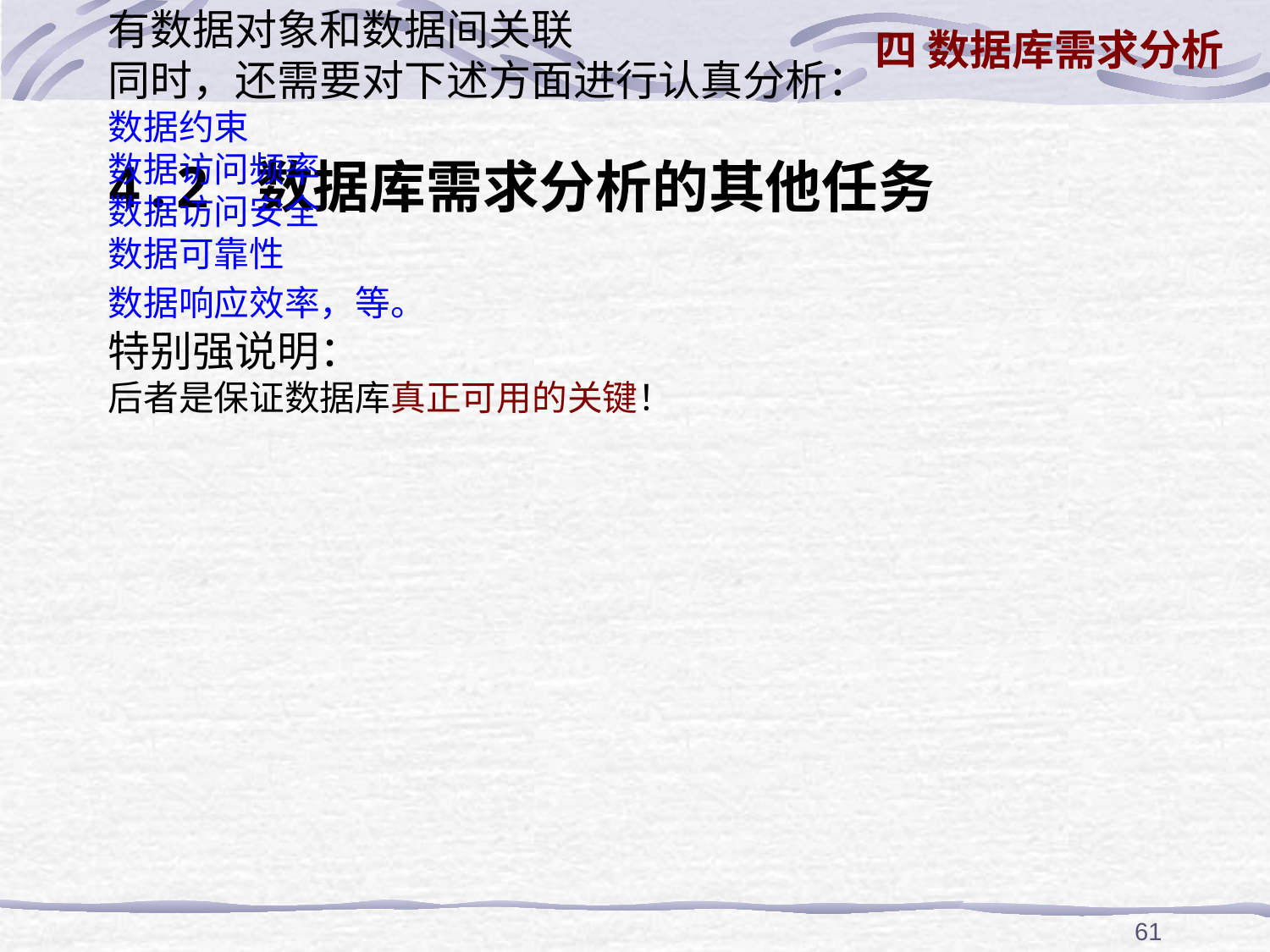

4.2 数据库需求分析的其他任务
首先，要描述清楚一个应用系统（业务模型）涉及的所有数据对象和数据间关联
同时，还需要对下述方面进行认真分析：
数据约束
数据访问频率
数据访问安全
数据可靠性
数据响应效率，等。
特别强说明：
后者是保证数据库真正可用的关键！
四 数据库需求分析
61